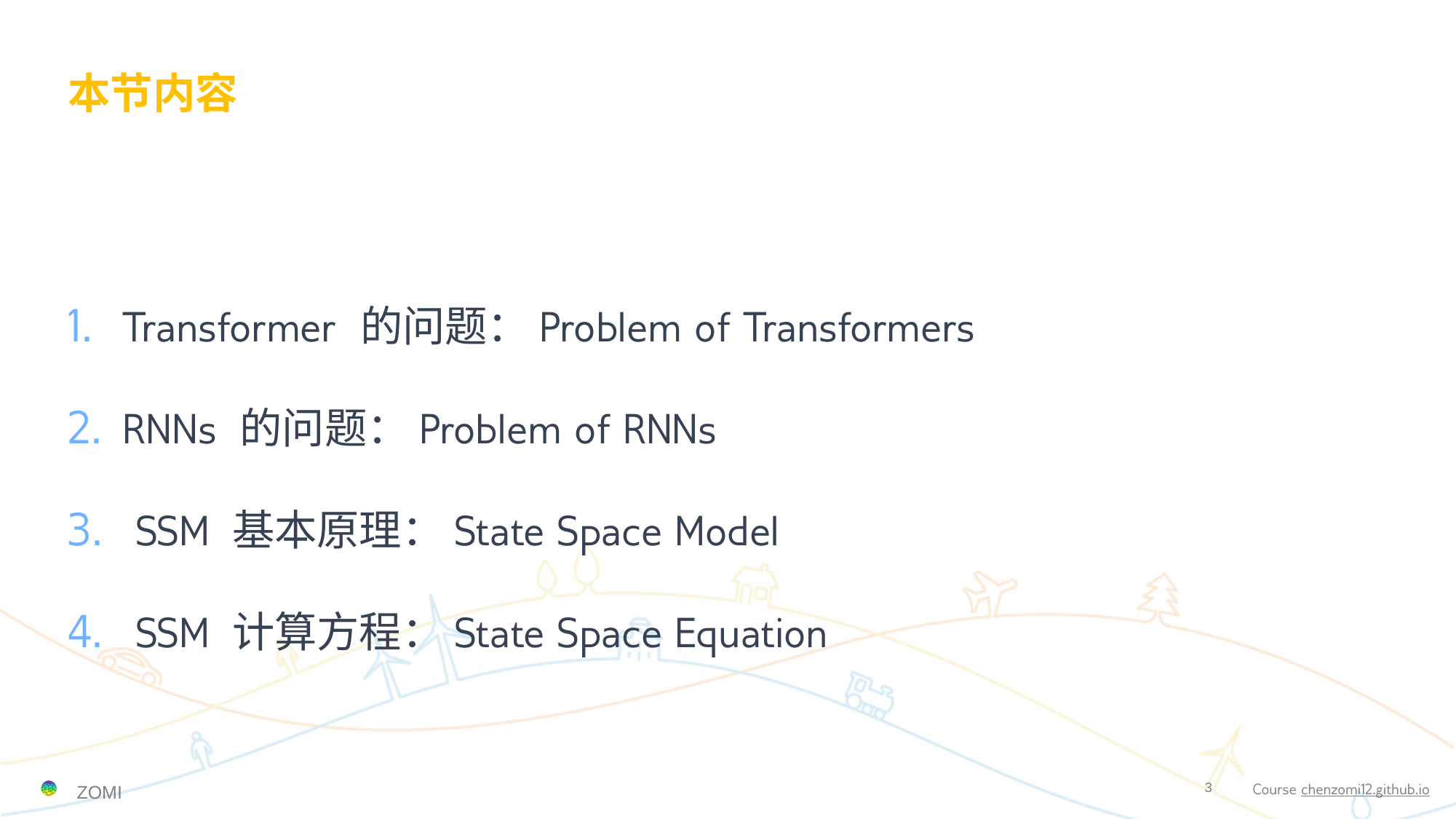

# 本节内容
Transformer 的问题：Problem of Transformers
RNNs 的问题：Problem of RNNs
 SSM 基本原理：State Space Model
 SSM 计算方程：State Space Equation